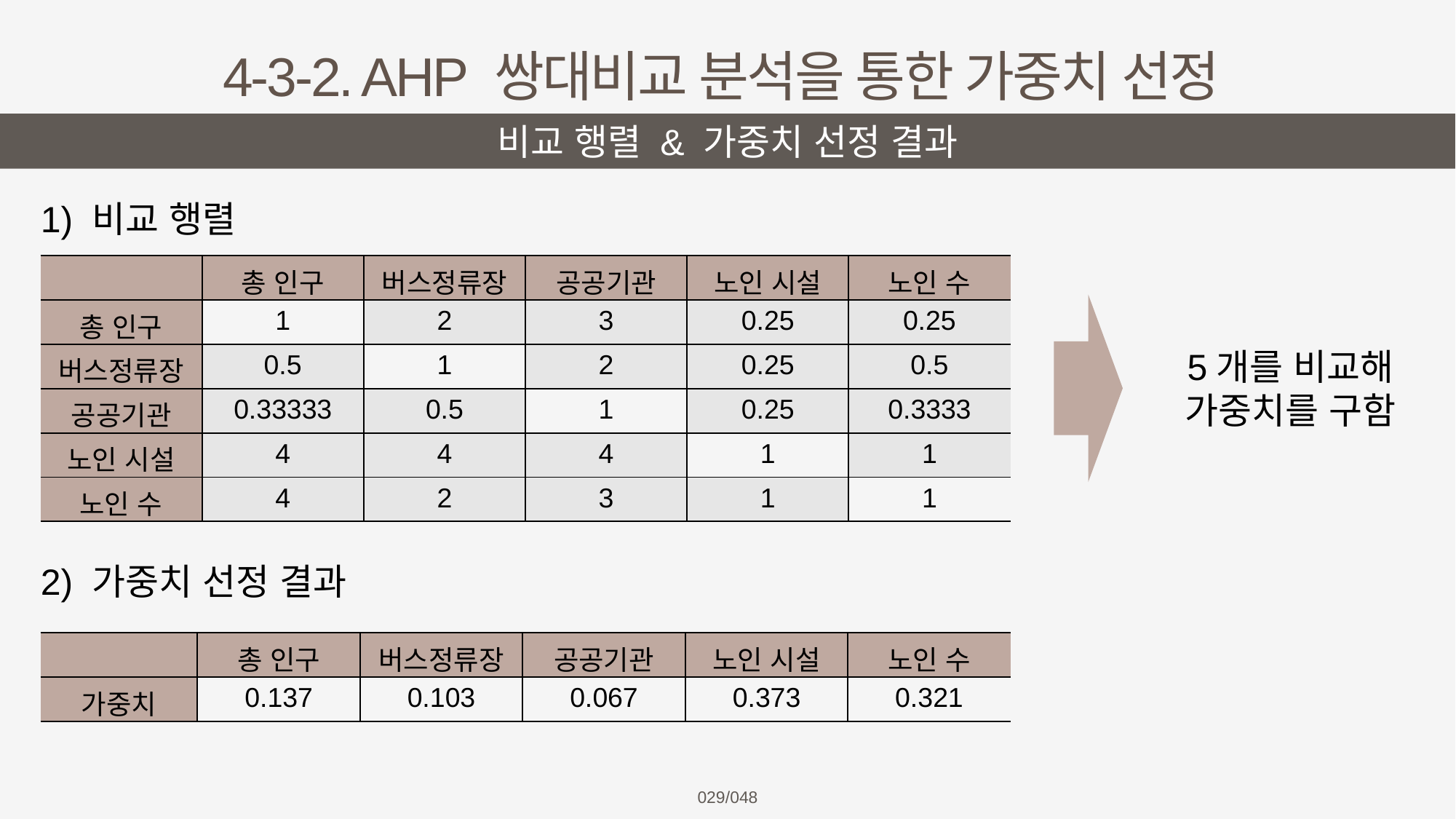

4-3-2. AHP 쌍대비교 분석을 통한 가중치 선정

비교 행렬 & 가중치 선정 결과
1) 비교 행렬
|  | 총 인구 | 버스정류장 | 공공기관 | 노인 시설 | 노인 수 |
| --- | --- | --- | --- | --- | --- |
| 총 인구 | 1 | 2 | 3 | 0.25 | 0.25 |
| 버스정류장 | 0.5 | 1 | 2 | 0.25 | 0.5 |
| 공공기관 | 0.33333 | 0.5 | 1 | 0.25 | 0.3333 |
| 노인 시설 | 4 | 4 | 4 | 1 | 1 |
| 노인 수 | 4 | 2 | 3 | 1 | 1 |

5개를 비교해
가중치를 구함
2) 가중치 선정 결과
|  | 총 인구 | 버스정류장 | 공공기관 | 노인 시설 | 노인 수 |
| --- | --- | --- | --- | --- | --- |
| 가중치 | 0.137 | 0.103 | 0.067 | 0.373 | 0.321 |
029/048